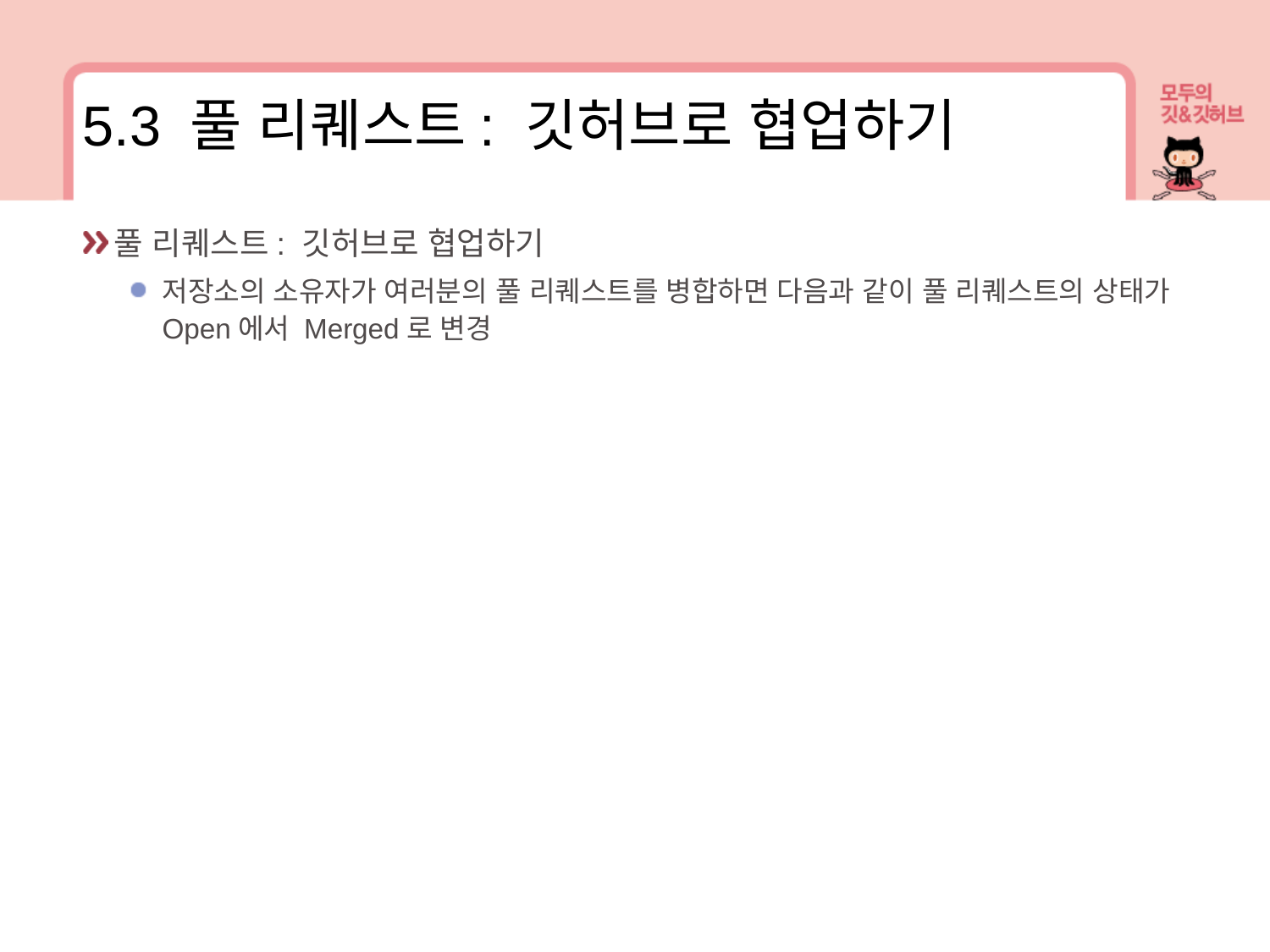

5.3 풀 리퀘스트: 깃허브로 협업하기
풀 리퀘스트: 깃허브로 협업하기
저장소의 소유자가 여러분의 풀 리퀘스트를 병합하면 다음과 같이 풀 리퀘스트의 상태가 Open에서 Merged로 변경